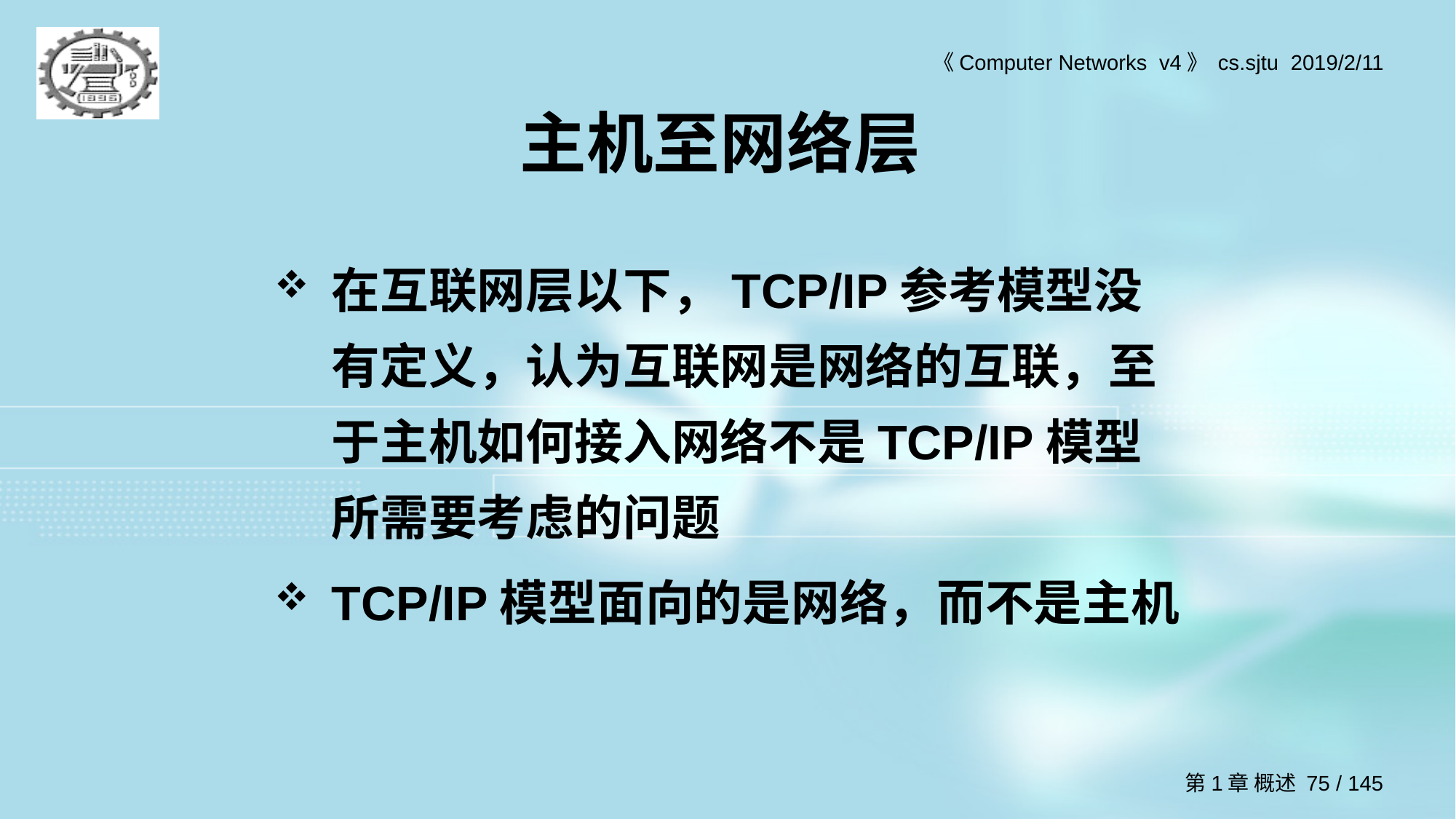

# 主机至网络层
在互联网层以下，TCP/IP参考模型没有定义，认为互联网是网络的互联，至于主机如何接入网络不是TCP/IP模型所需要考虑的问题
TCP/IP模型面向的是网络，而不是主机